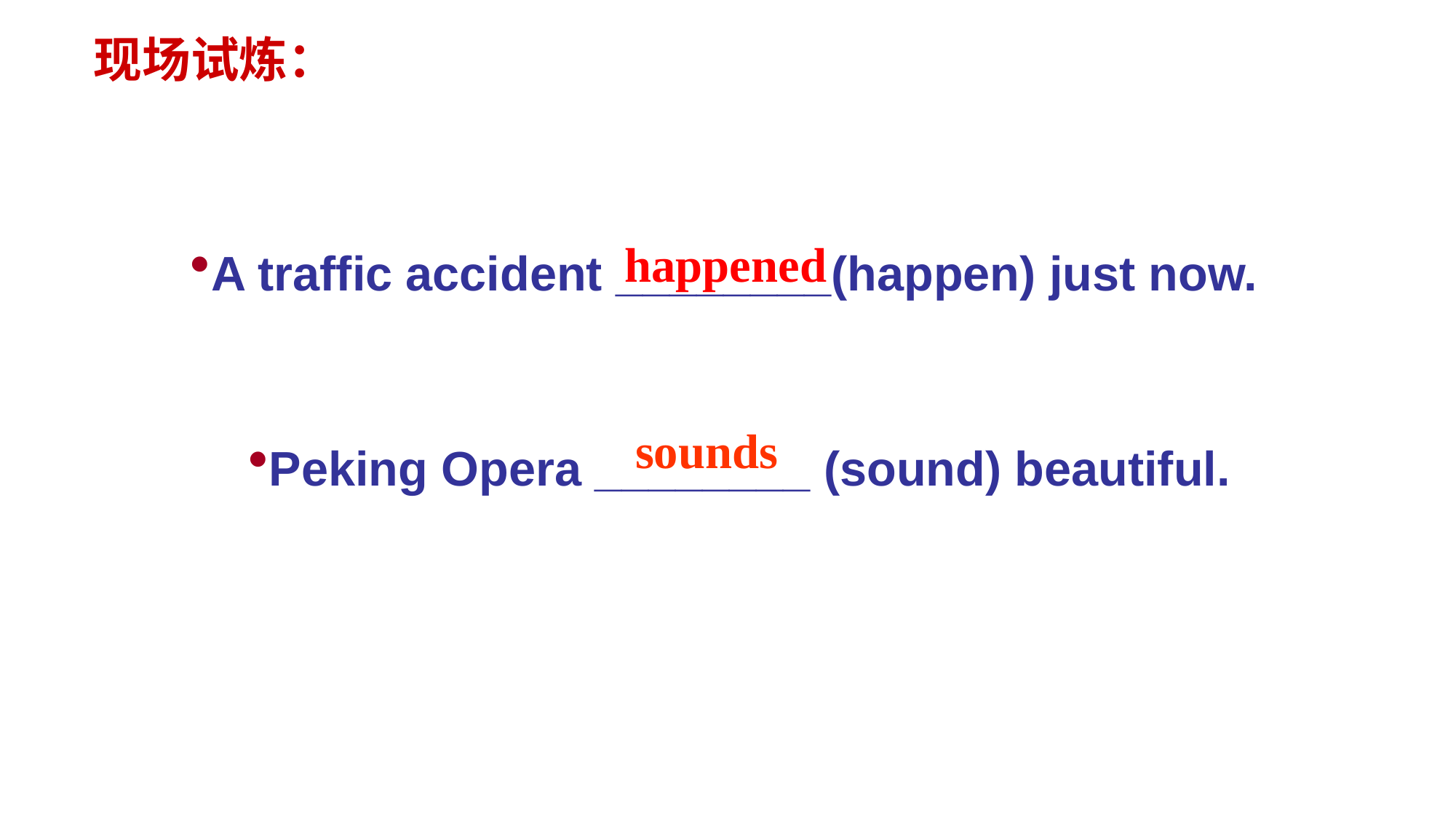

现场试炼：
happened
A traffic accident ________(happen) just now.
sounds
Peking Opera ________ (sound) beautiful.